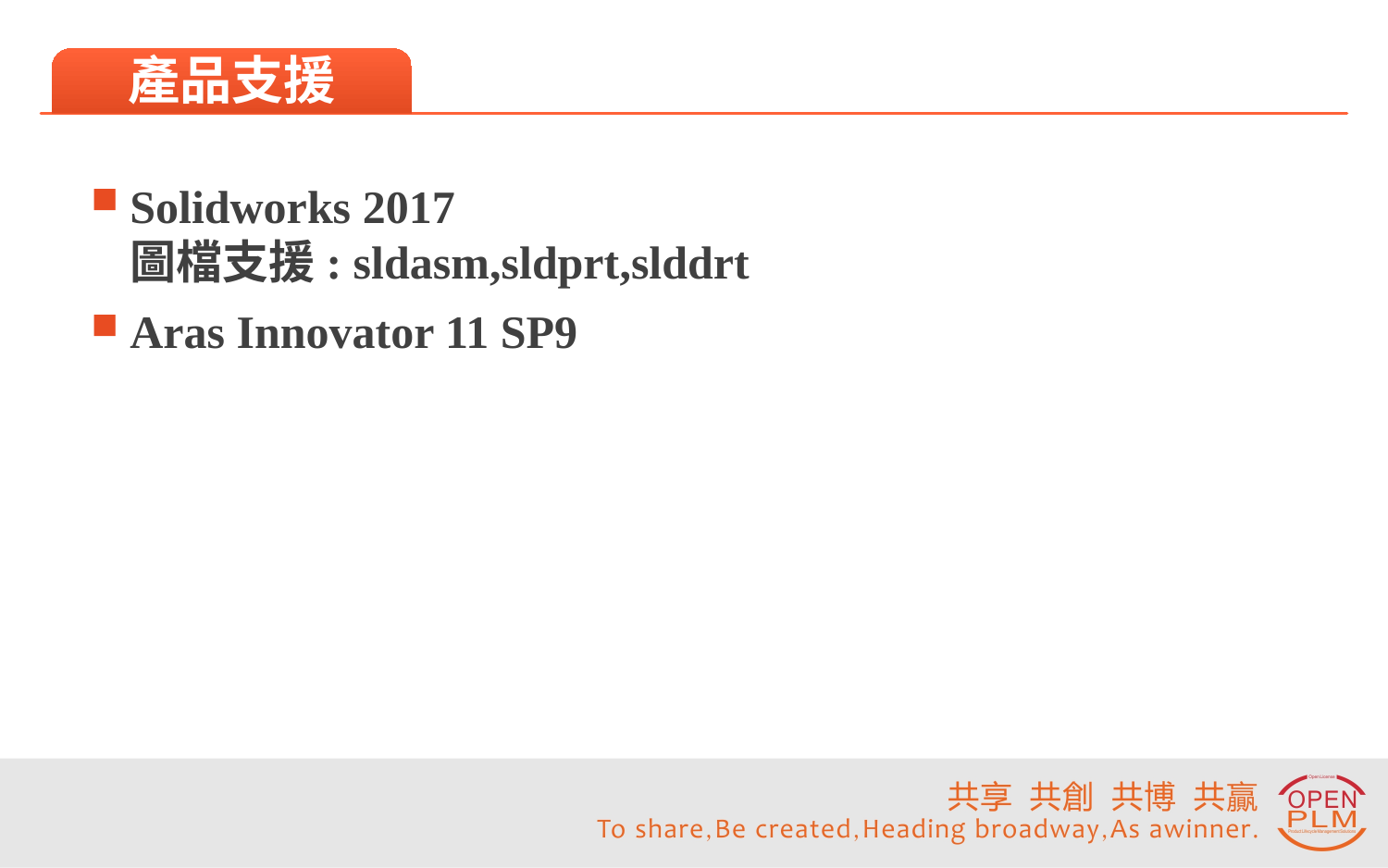

#
產品支援

Solidworks 2017
圖檔支援: sldasm,sldprt,slddrt
Aras Innovator 11 SP9